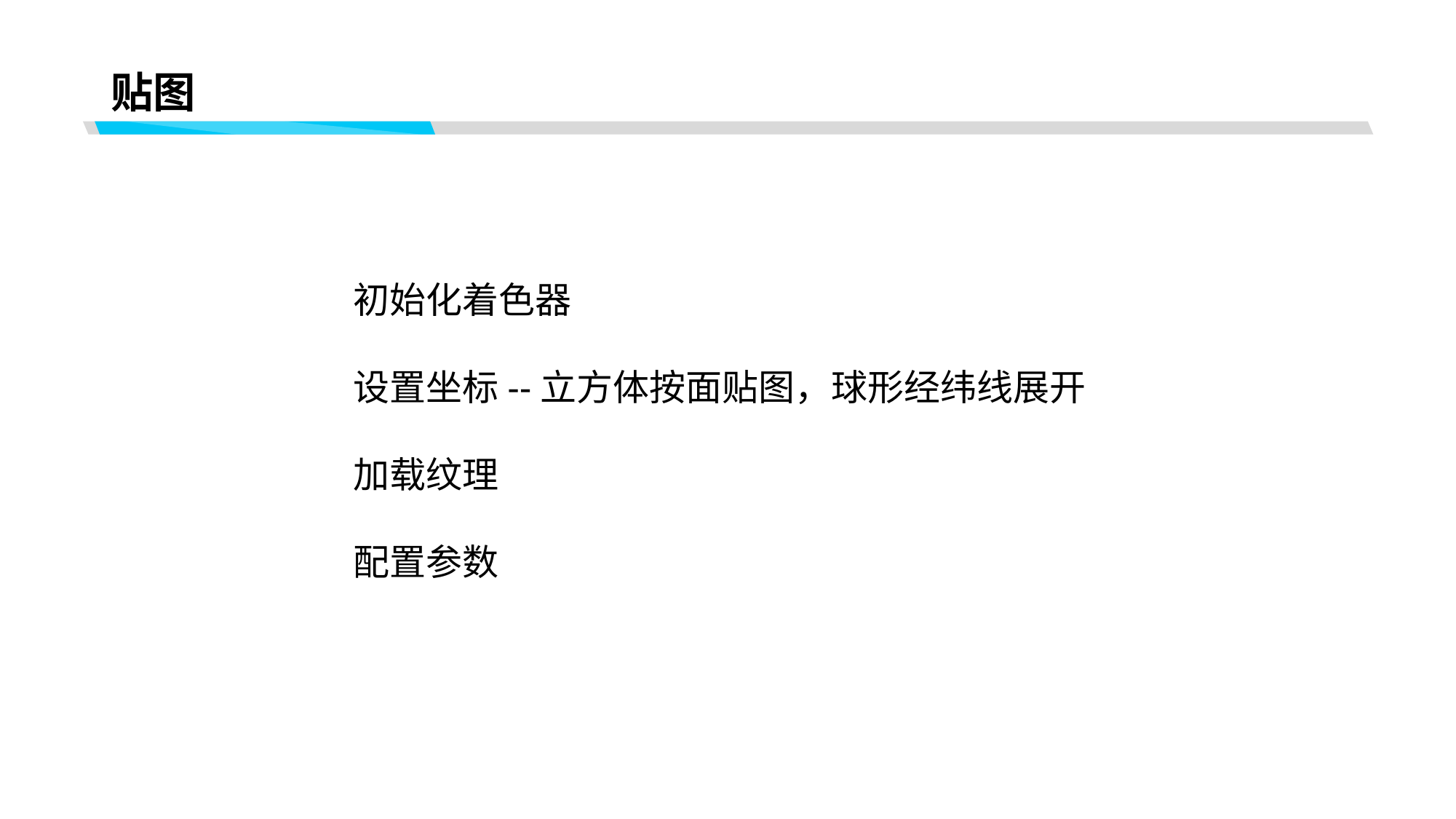

# 贴图
初始化着色器

设置坐标--立方体按面贴图，球形经纬线展开

加载纹理

配置参数

5